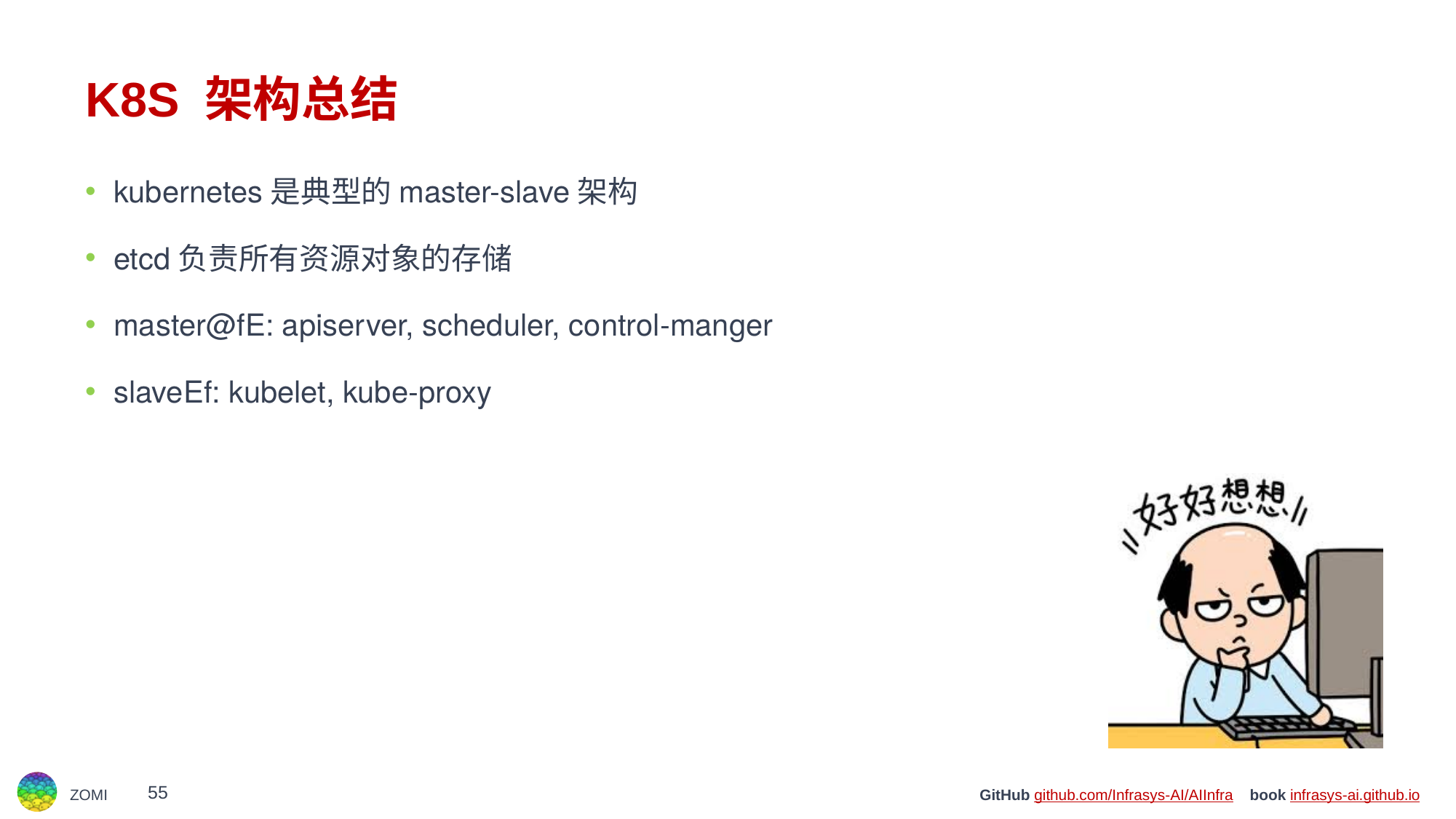

# K8S 架构总结
kubernetes是典型的master-slave架构
﻿﻿etcd负责所有资源对象的存储
﻿﻿master@fE: apiserver, scheduler, control-manger
﻿﻿slaveEf: kubelet, kube-proxy